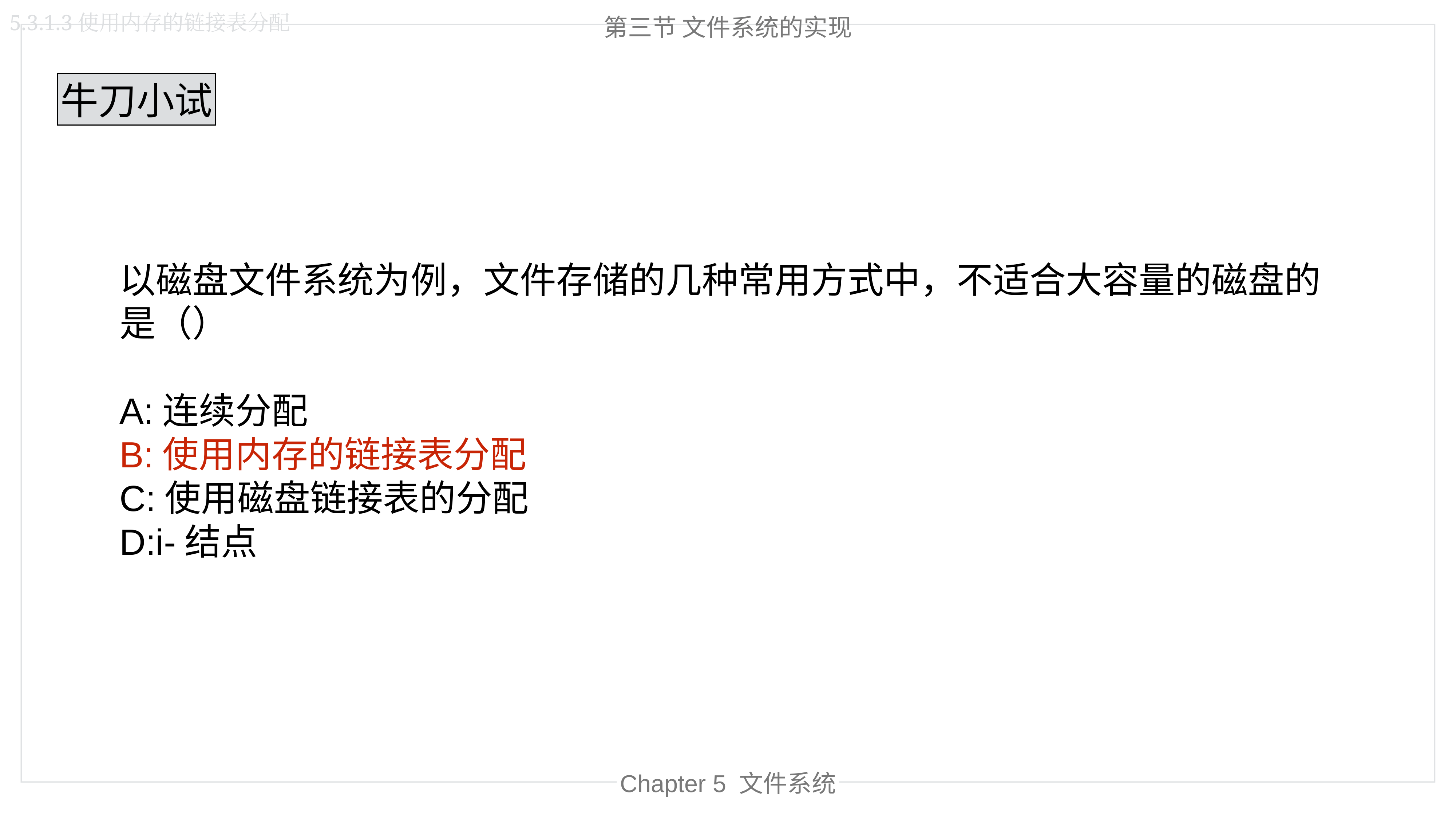

5.3.1.3使用内存的链接表分配
第三节 文件系统的实现

牛刀小试
以磁盘文件系统为例，文件存储的几种常用方式中，不适合大容量的磁盘的是（）

A:连续分配
B:使用内存的链接表分配
C:使用磁盘链接表的分配
D:i-结点
Chapter 4 内存管理
Chapter 5 文件系统